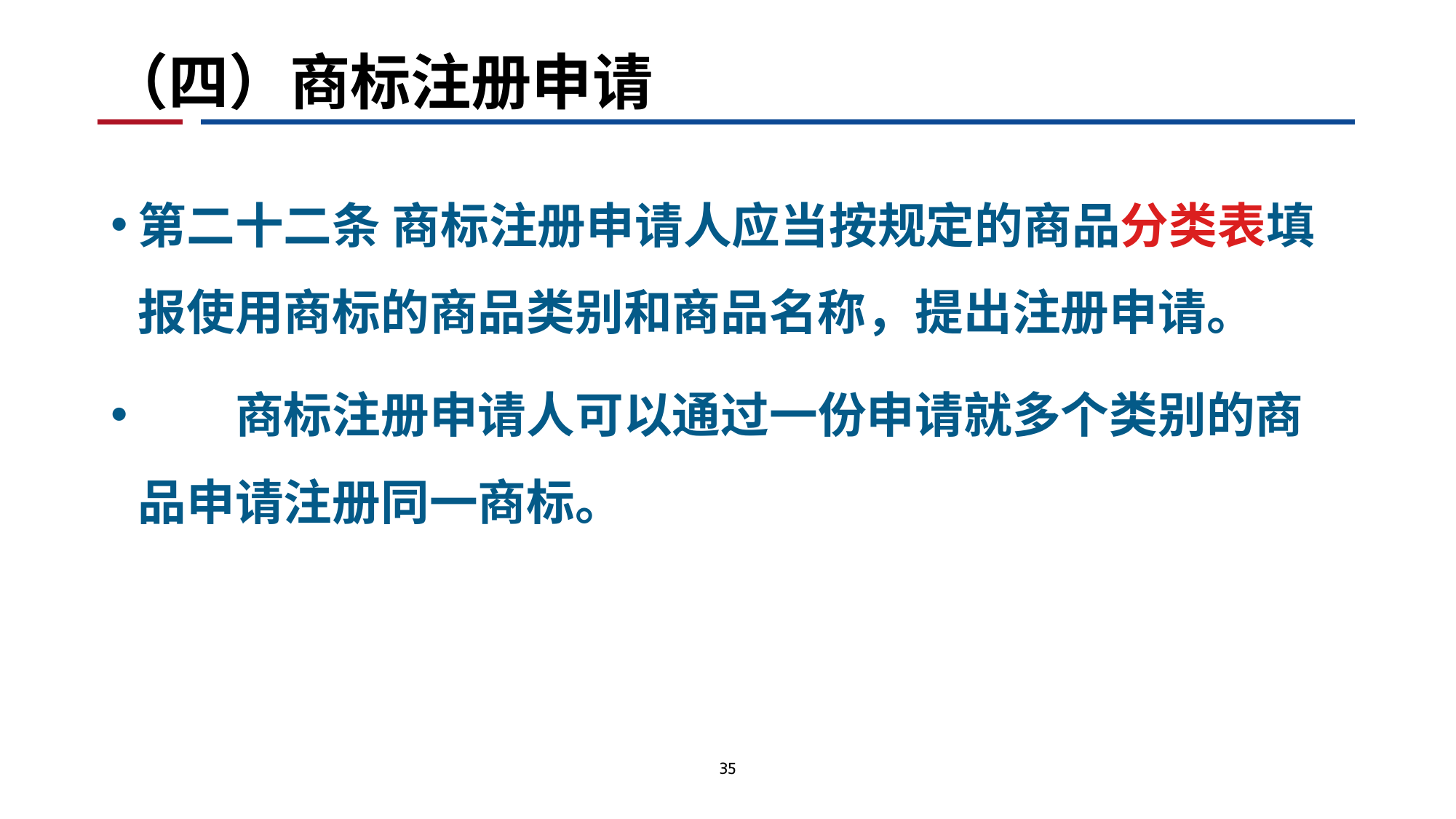

# （四）商标注册申请
第二十二条 商标注册申请人应当按规定的商品分类表填报使用商标的商品类别和商品名称，提出注册申请。
　　商标注册申请人可以通过一份申请就多个类别的商品申请注册同一商标。

35